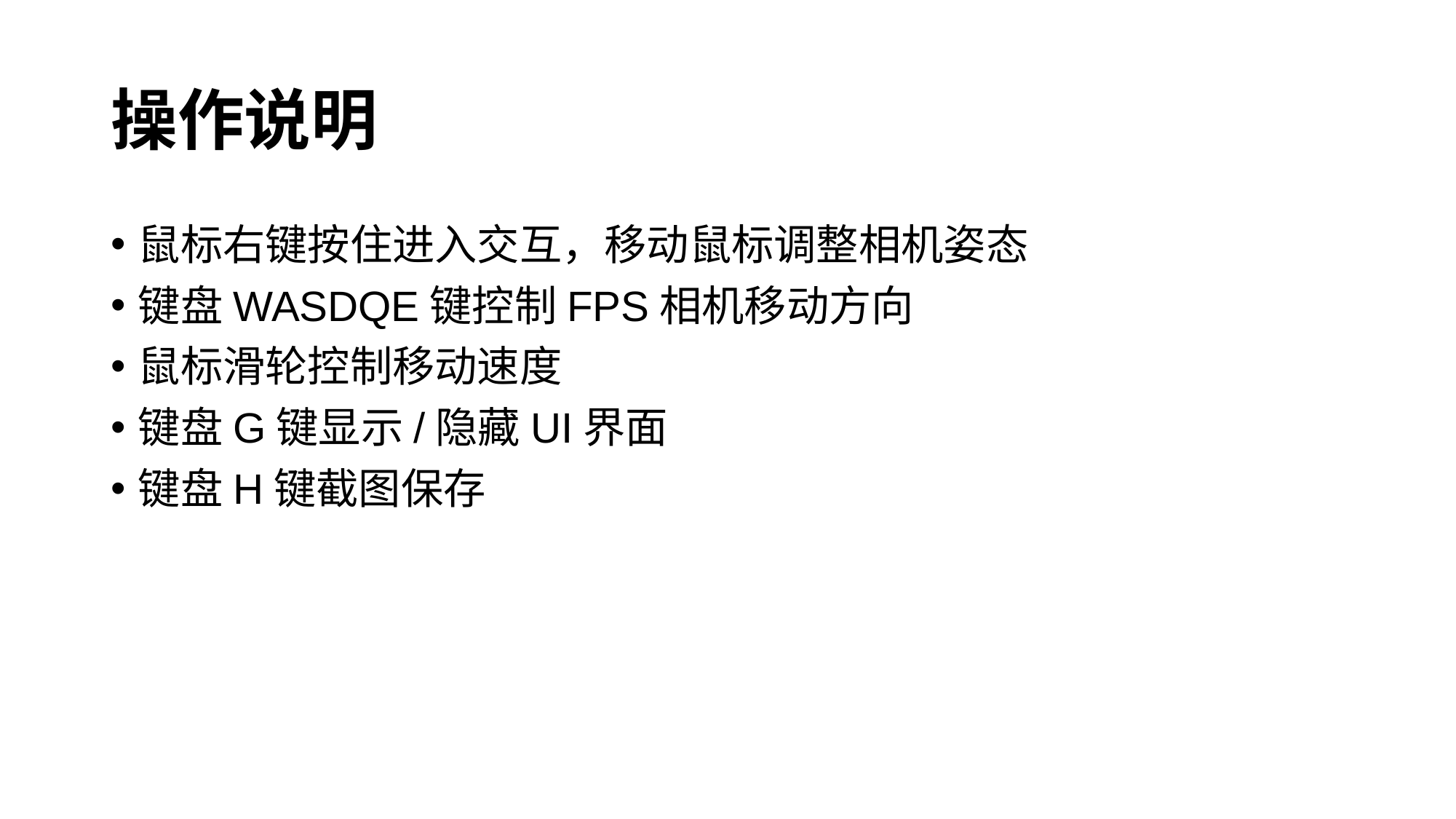

# 操作说明
鼠标右键按住进入交互，移动鼠标调整相机姿态
键盘WASDQE键控制FPS相机移动方向
鼠标滑轮控制移动速度
键盘G键显示/隐藏UI界面
键盘H键截图保存